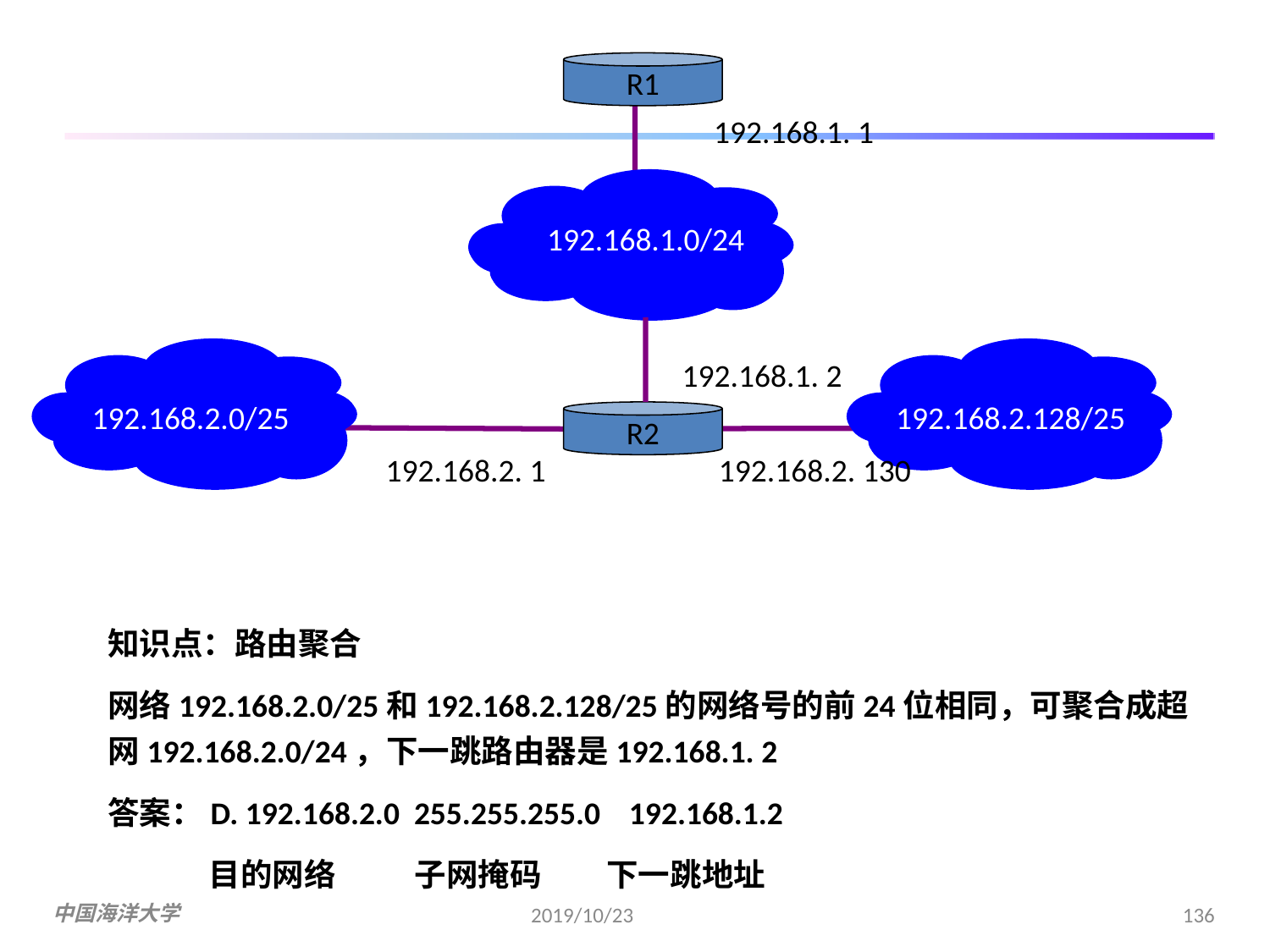

R1

192.168.1. 1

192.168.1.0/24

192.168.1. 2

192.168.2.0/25
192.168.2.128/25
R2
192.168.2. 1
192.168.2. 130
知识点：路由聚合
网络192.168.2.0/25和192.168.2.128/25的网络号的前24位相同，可聚合成超网192.168.2.0/24，下一跳路由器是192.168.1. 2
答案：D. 192.168.2.0  255.255.255.0    192.168.1.2
             目的网络           子网掩码         下一跳地址